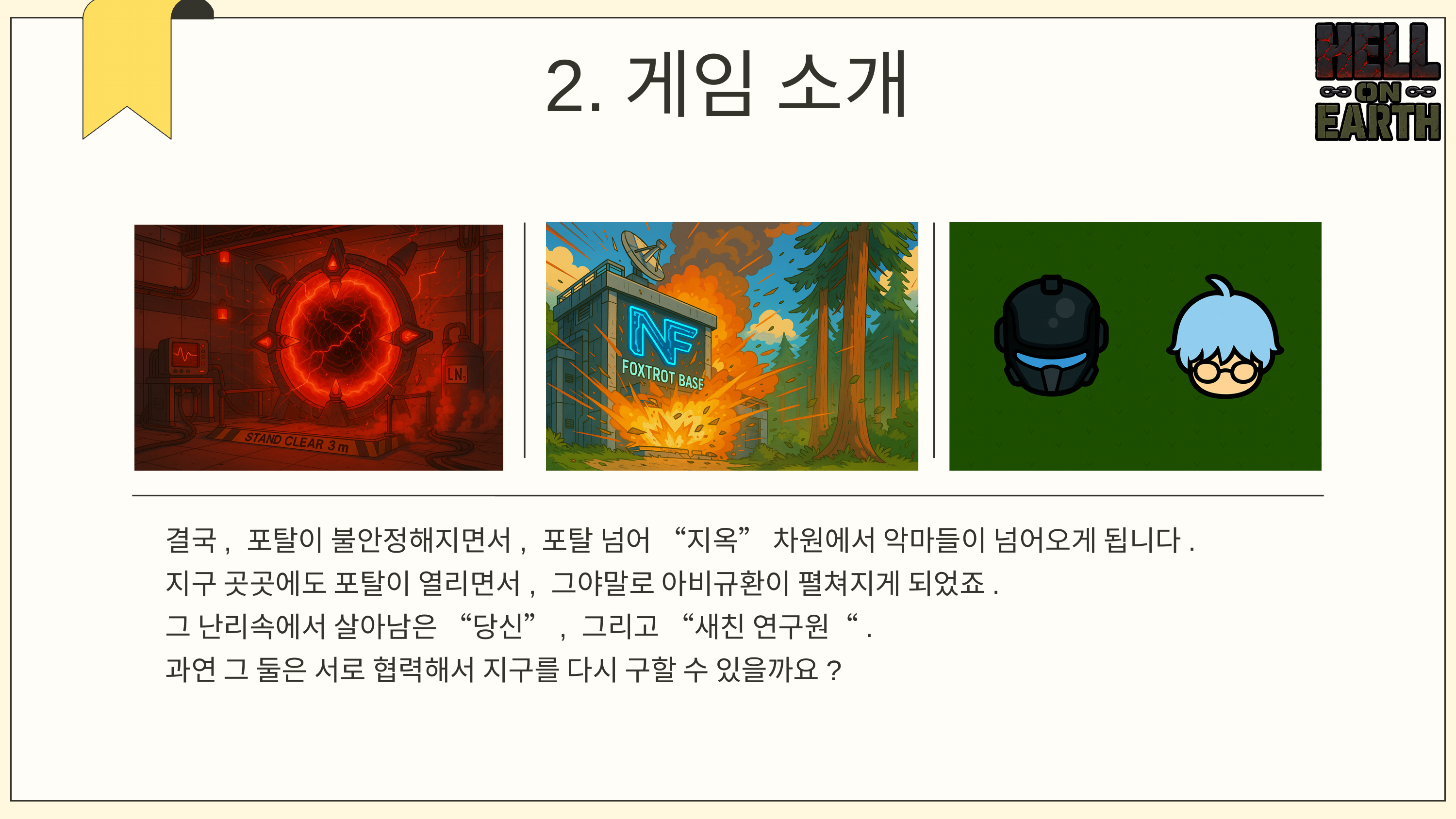

2.게임 소개

결국, 포탈이 불안정해지면서, 포탈 넘어 “지옥” 차원에서 악마들이 넘어오게 됩니다.
지구 곳곳에도 포탈이 열리면서, 그야말로 아비규환이 펼쳐지게 되었죠.
그 난리속에서 살아남은 “당신”, 그리고 “새친 연구원“.
과연 그 둘은 서로 협력해서 지구를 다시 구할 수 있을까요?